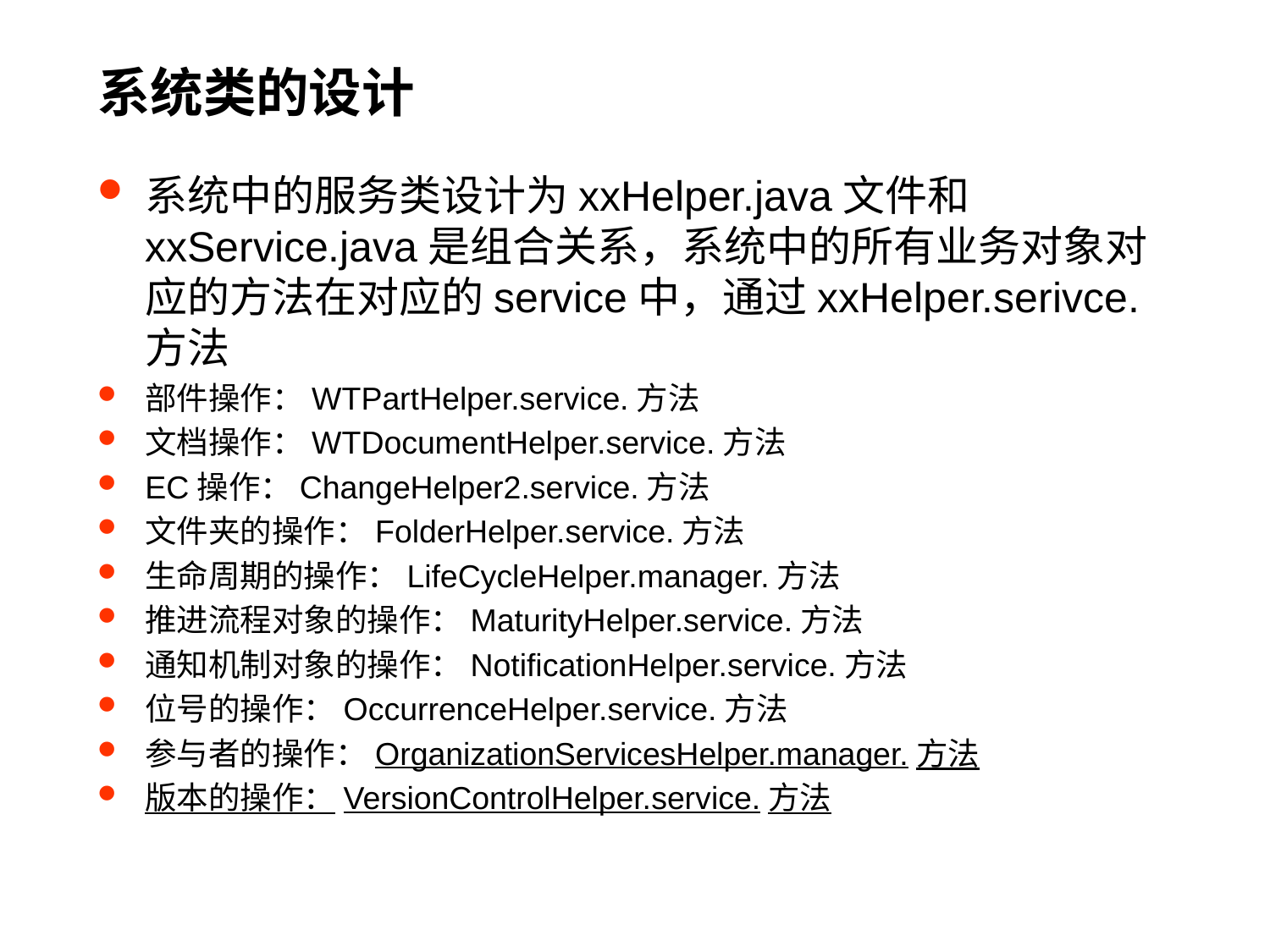

# 系统类的设计
系统中的服务类设计为xxHelper.java文件和xxService.java是组合关系，系统中的所有业务对象对应的方法在对应的service中，通过xxHelper.serivce.方法
部件操作：WTPartHelper.service.方法
文档操作：WTDocumentHelper.service.方法
EC操作：ChangeHelper2.service.方法
文件夹的操作：FolderHelper.service.方法
生命周期的操作：LifeCycleHelper.manager.方法
推进流程对象的操作：MaturityHelper.service.方法
通知机制对象的操作：NotificationHelper.service.方法
位号的操作：OccurrenceHelper.service.方法
参与者的操作：OrganizationServicesHelper.manager.方法
版本的操作：VersionControlHelper.service.方法